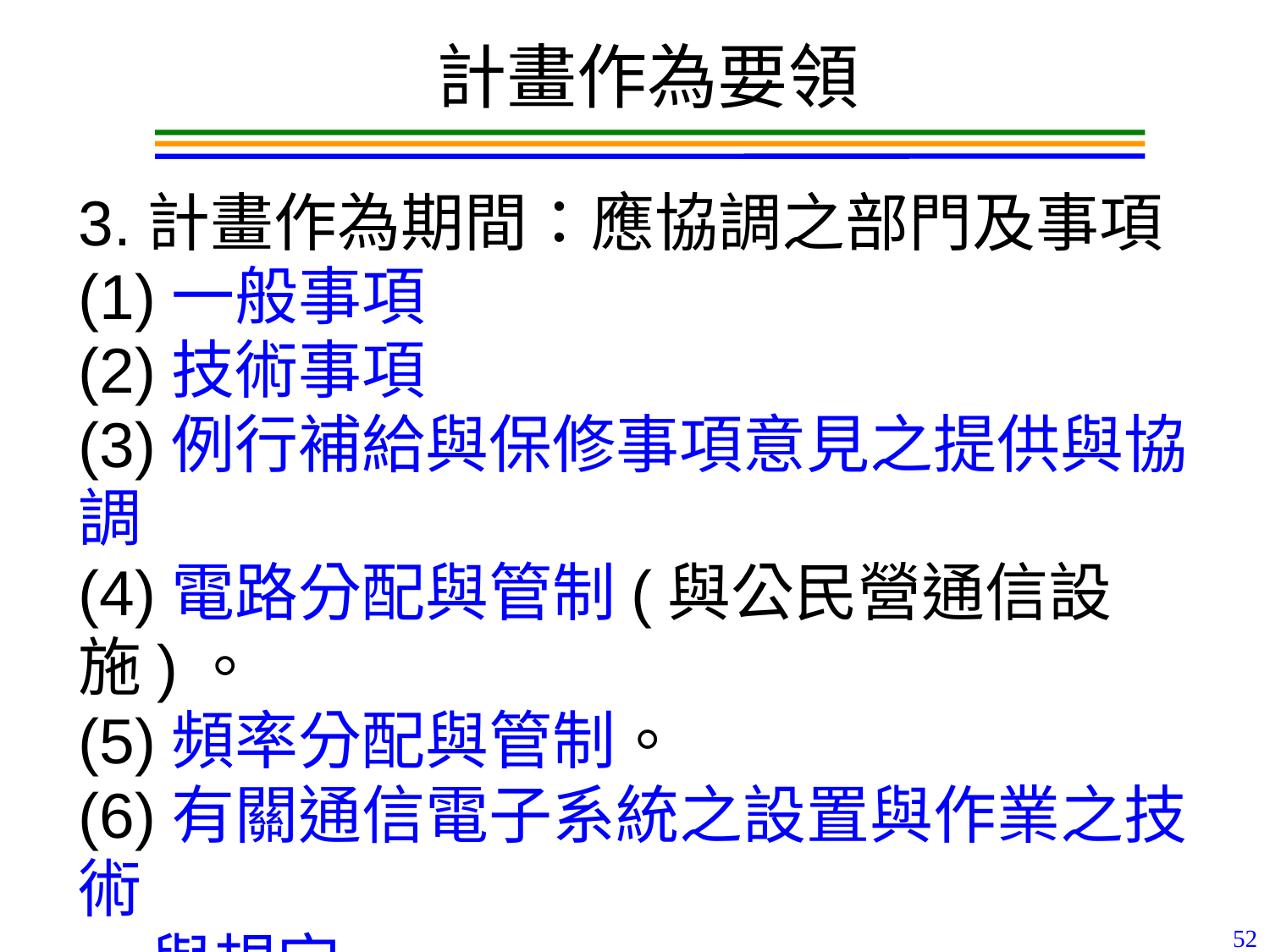

計畫作為要領
3.計畫作為期間：應協調之部門及事項
(1)一般事項
(2)技術事項
(3)例行補給與保修事項意見之提供與協調
(4)電路分配與管制(與公民營通信設施)。
(5)頻率分配與管制。
(6)有關通信電子系統之設置與作業之技術
    與規定。
(7)有關通材保修及改進技術意見之提供。
52